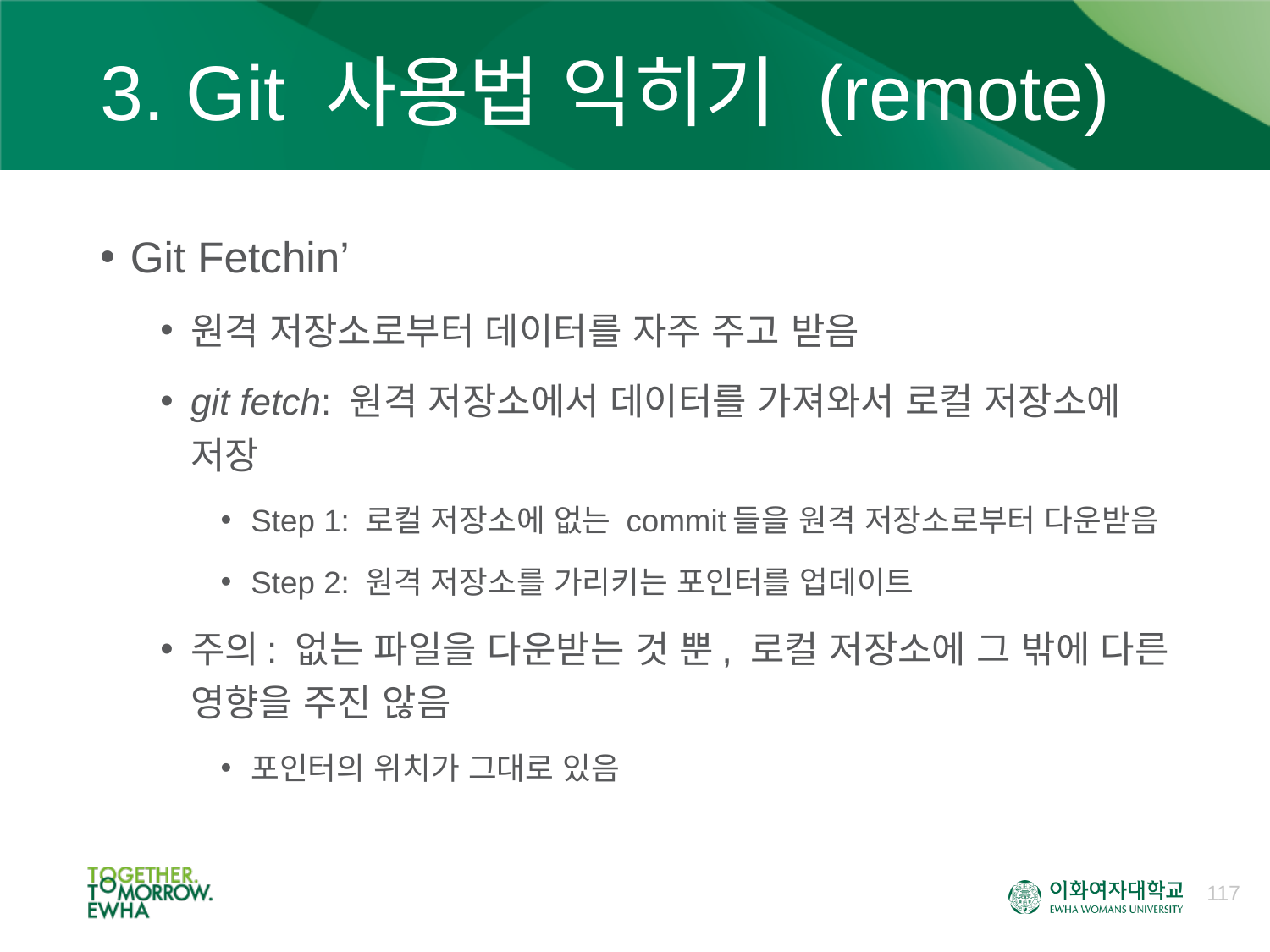

# 3. Git 사용법 익히기 (remote)
Git Fetchin’
원격 저장소로부터 데이터를 자주 주고 받음
git fetch: 원격 저장소에서 데이터를 가져와서 로컬 저장소에 저장
Step 1: 로컬 저장소에 없는 commit들을 원격 저장소로부터 다운받음
Step 2: 원격 저장소를 가리키는 포인터를 업데이트
주의: 없는 파일을 다운받는 것 뿐, 로컬 저장소에 그 밖에 다른 영향을 주진 않음
포인터의 위치가 그대로 있음
117